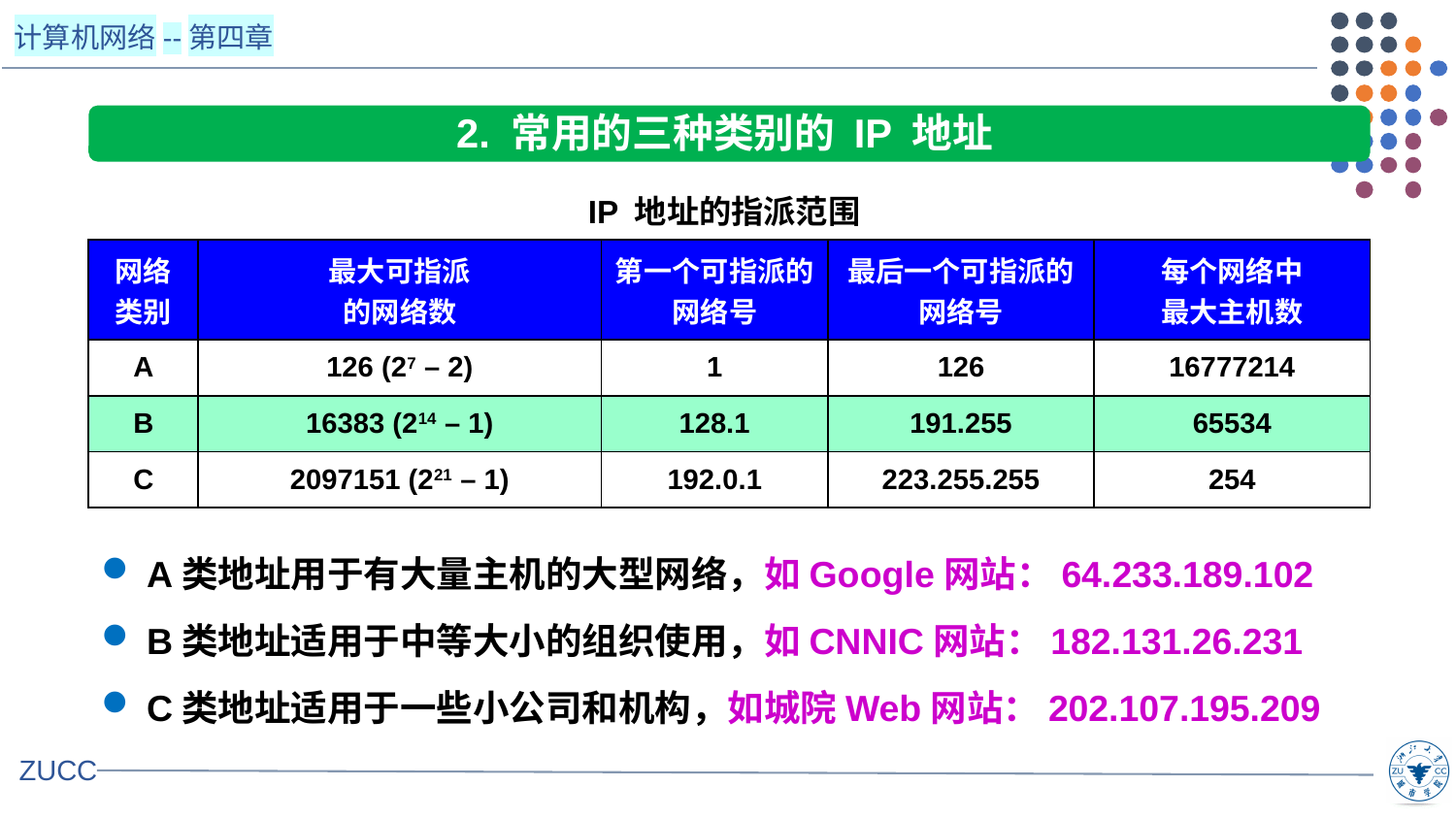

2. 常用的三种类别的 IP 地址

IP 地址的指派范围
| 网络 类别 | 最大可指派 的网络数 | 第一个可指派的 网络号 | 最后一个可指派的 网络号 | 每个网络中 最大主机数 |
| --- | --- | --- | --- | --- |
| A | 126 (27 – 2) | 1 | 126 | 16777214 |
| B | 16383 (214 – 1) | 128.1 | 191.255 | 65534 |
| C | 2097151 (221 – 1) | 192.0.1 | 223.255.255 | 254 |
A类地址用于有大量主机的大型网络，如Google网站：64.233.189.102
B类地址适用于中等大小的组织使用，如CNNIC网站：182.131.26.231
C类地址适用于一些小公司和机构，如城院Web网站：202.107.195.209